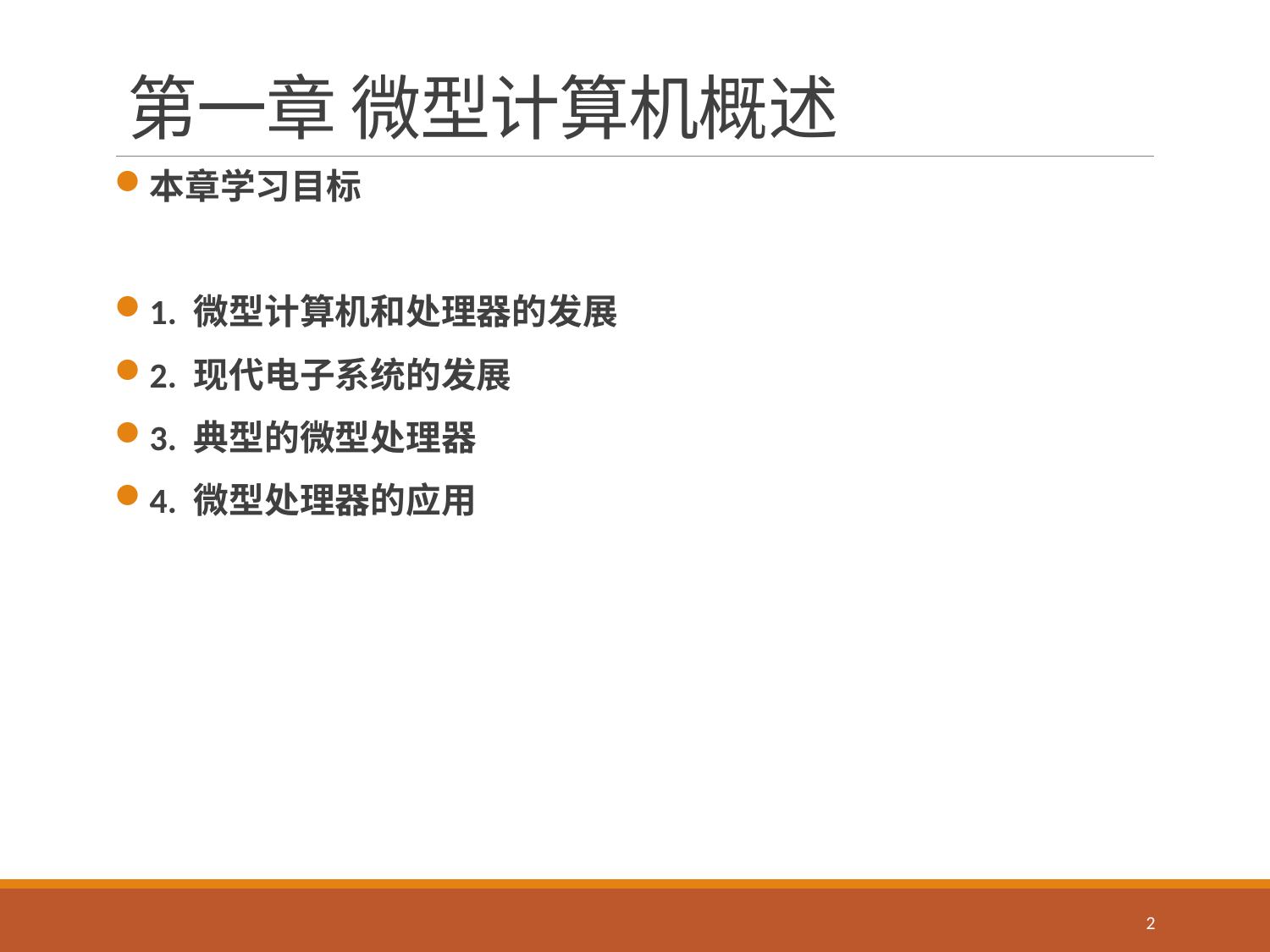

# 第一章 微型计算机概述
本章学习目标

1. 微型计算机和处理器的发展
2. 现代电子系统的发展
3. 典型的微型处理器
4. 微型处理器的应用
2